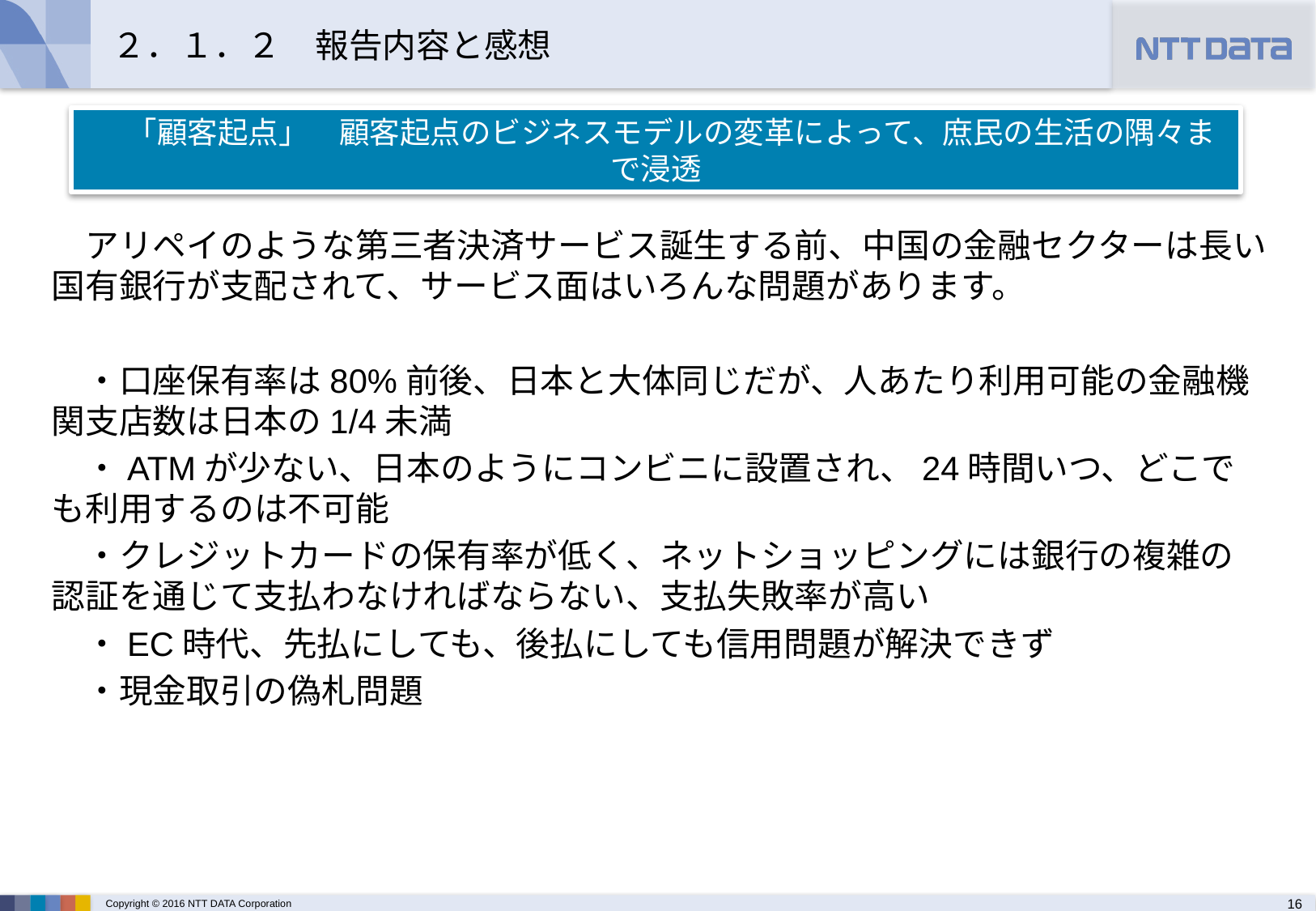

# ２．１．２　報告内容と感想
　「顧客起点」　顧客起点のビジネスモデルの変革によって、庶民の生活の隅々まで浸透
　アリペイのような第三者決済サービス誕生する前、中国の金融セクターは長い国有銀行が支配されて、サービス面はいろんな問題があります。

　・口座保有率は80%前後、日本と大体同じだが、人あたり利用可能の金融機関支店数は日本の1/4未満
　・ATMが少ない、日本のようにコンビニに設置され、24時間いつ、どこでも利用するのは不可能
　・クレジットカードの保有率が低く、ネットショッピングには銀行の複雑の認証を通じて支払わなければならない、支払失敗率が高い
　・EC時代、先払にしても、後払にしても信用問題が解決できず
　・現金取引の偽札問題